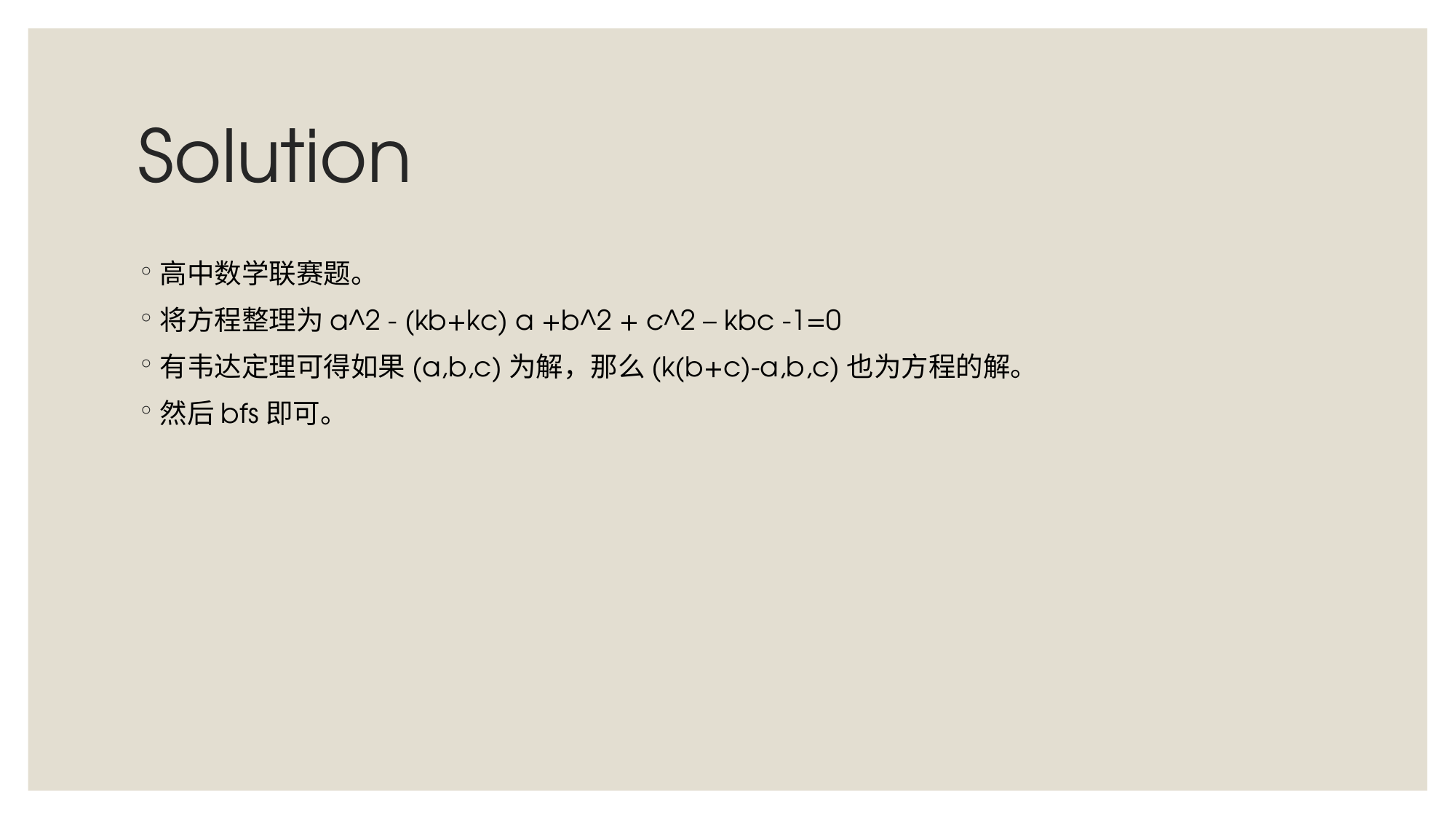

# Solution
高中数学联赛题。
将方程整理为a^2 - (kb+kc) a +b^2 + c^2 – kbc -1=0
有韦达定理可得如果(a,b,c)为解，那么(k(b+c)-a,b,c)也为方程的解。
然后bfs即可。